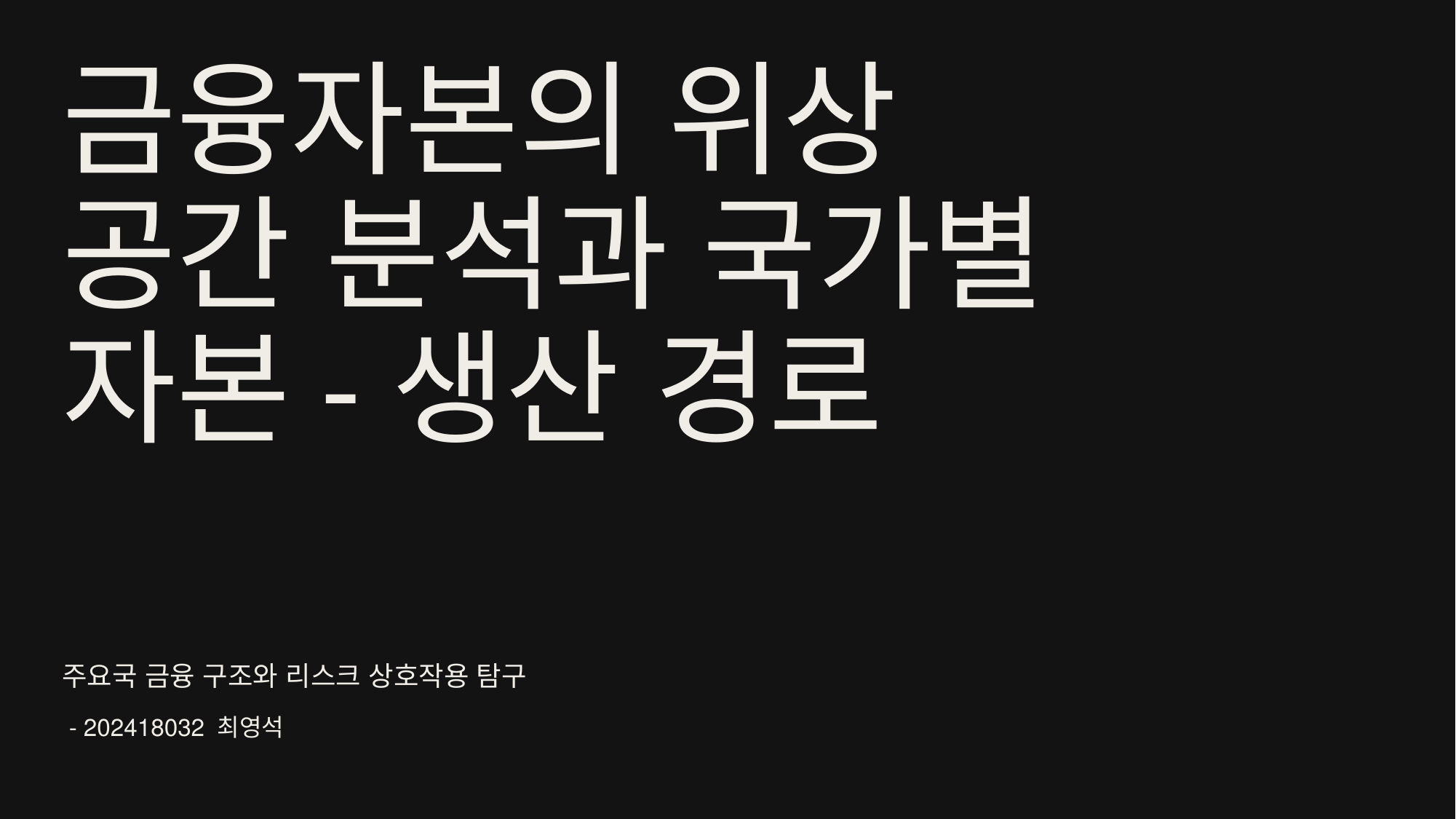

# 금융자본의 위상 공간 분석과 국가별 자본-생산 경로
주요국 금융 구조와 리스크 상호작용 탐구
 - 202418032 최영석